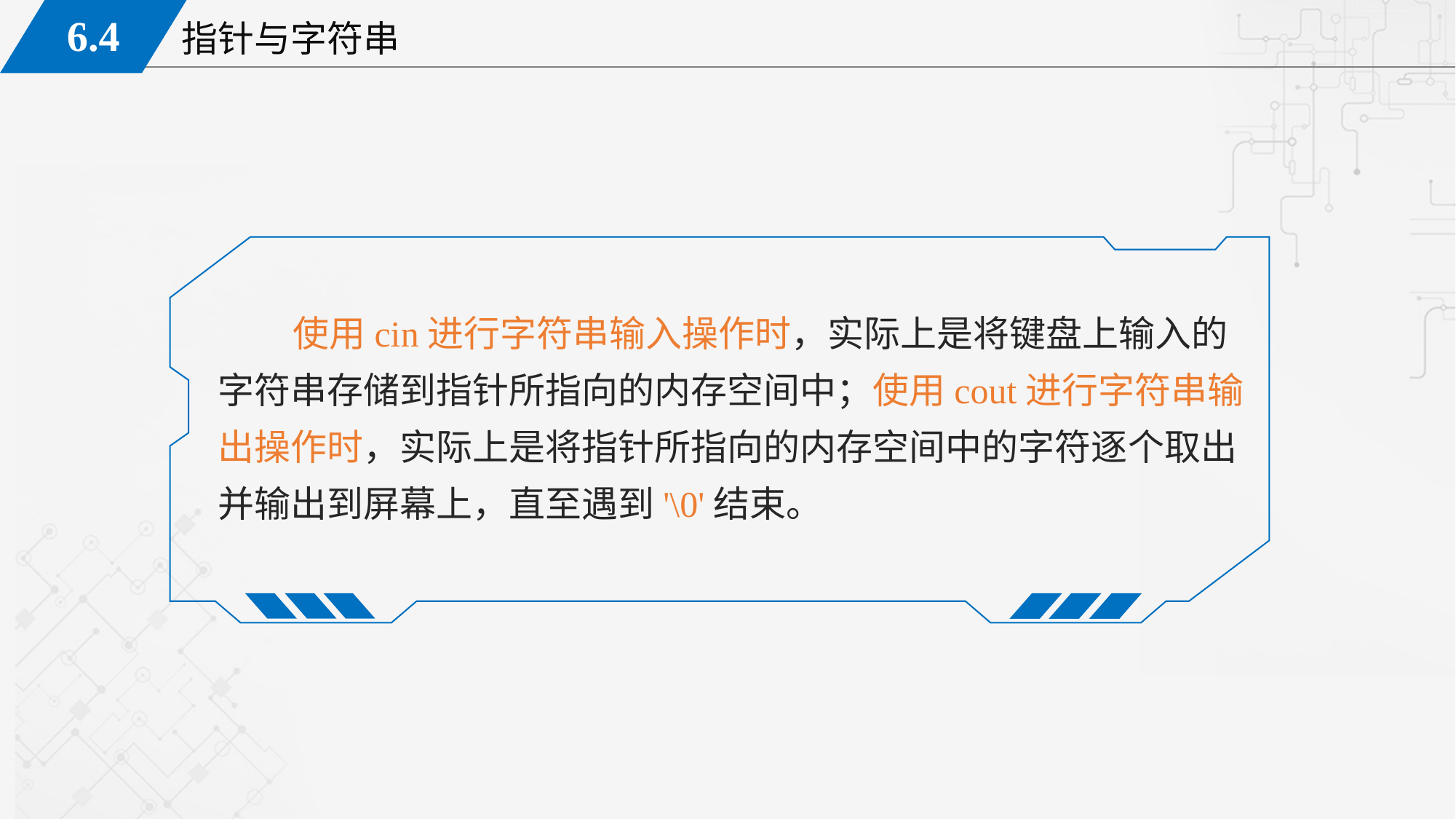

使用cin进行字符串输入操作时，实际上是将键盘上输入的字符串存储到指针所指向的内存空间中；使用cout进行字符串输出操作时，实际上是将指针所指向的内存空间中的字符逐个取出并输出到屏幕上，直至遇到'\0'结束。